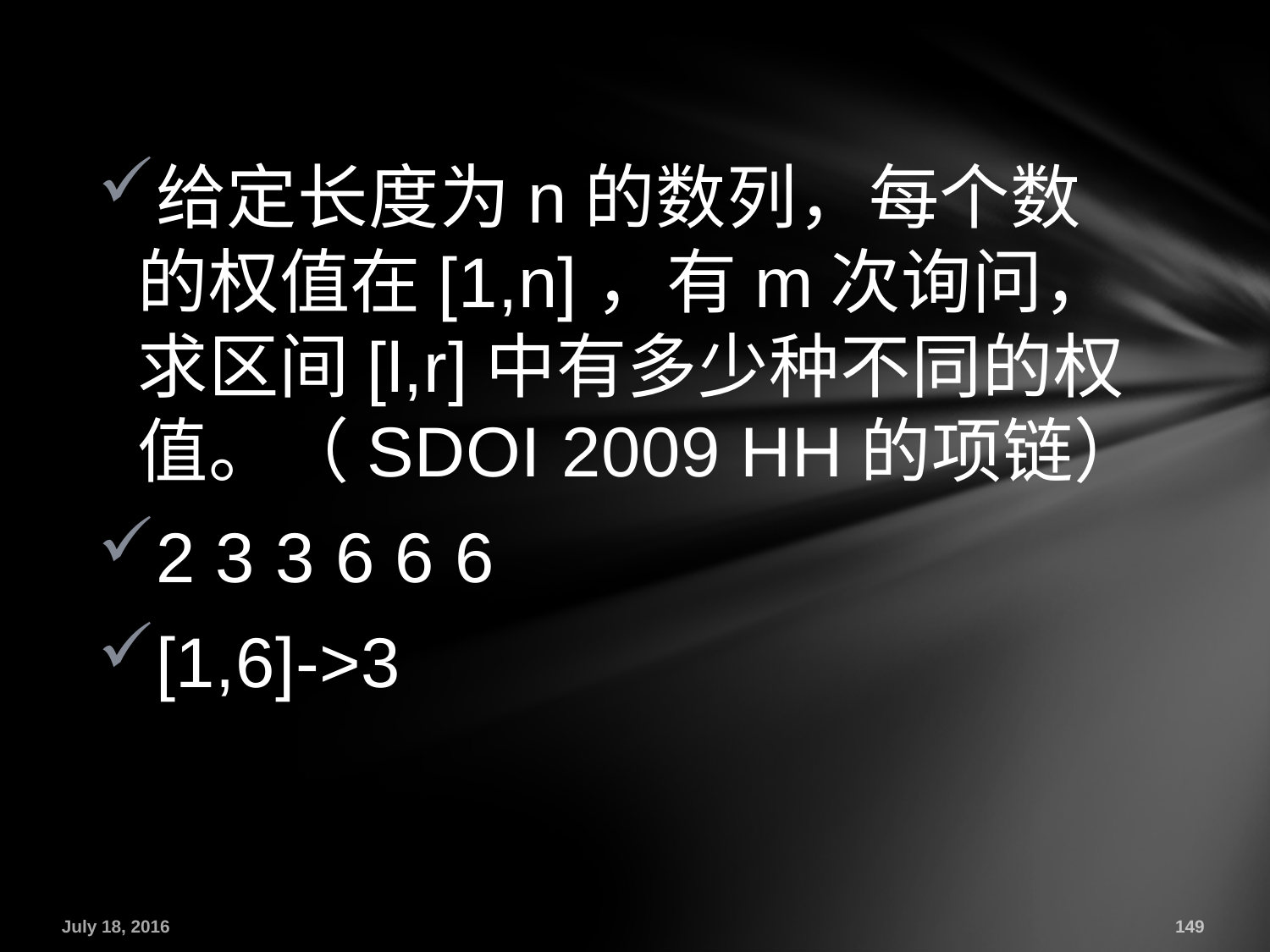

给定长度为n的数列，每个数的权值在[1,n]，有m次询问，求区间[l,r]中有多少种不同的权值。（SDOI 2009 HH的项链）
2 3 3 6 6 6
[1,6]->3
July 18, 2016

149